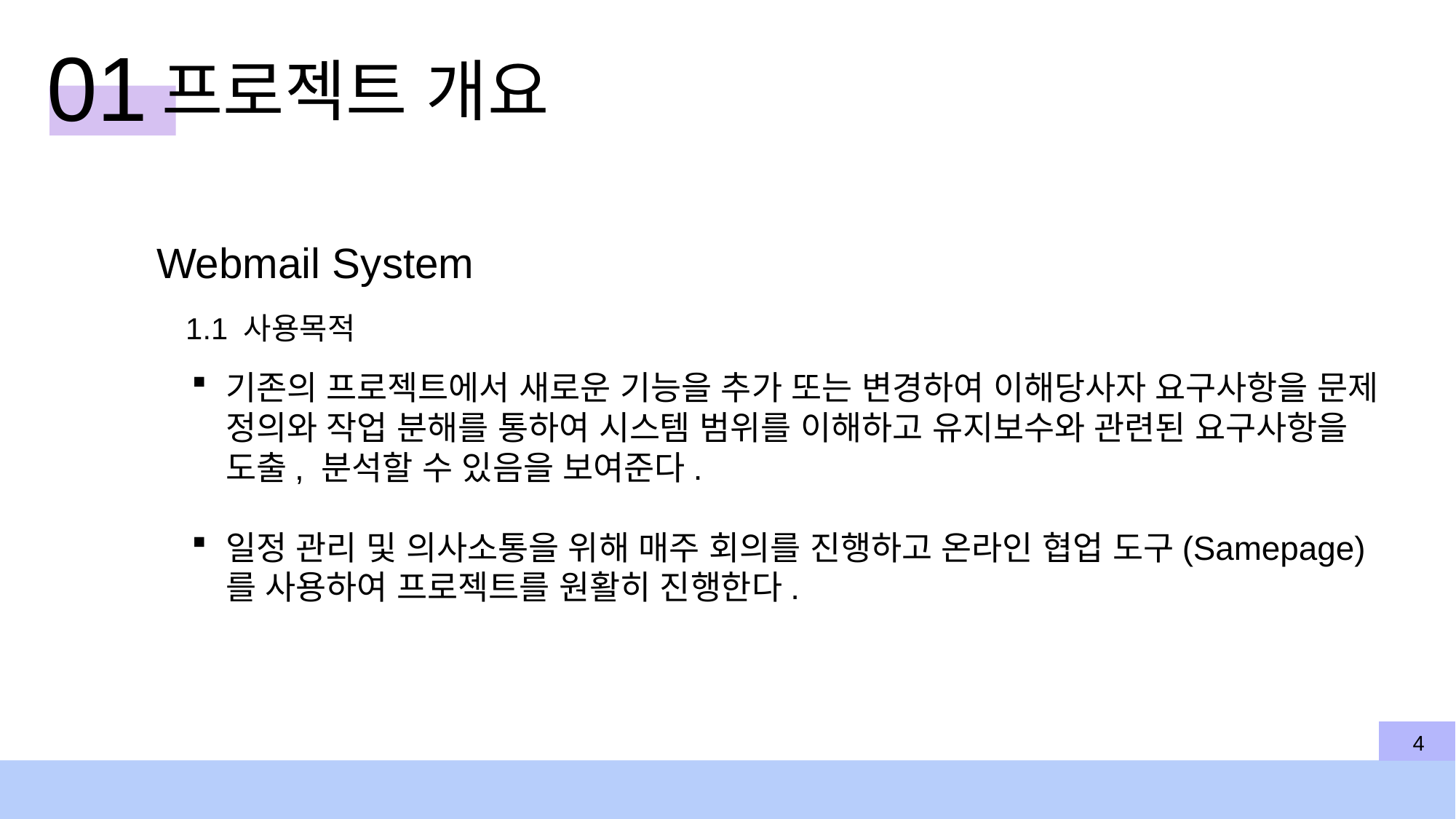

01
프로젝트 개요

Webmail System
1.1 사용목적
기존의 프로젝트에서 새로운 기능을 추가 또는 변경하여 이해당사자 요구사항을 문제 정의와 작업 분해를 통하여 시스템 범위를 이해하고 유지보수와 관련된 요구사항을 도출, 분석할 수 있음을 보여준다.

일정 관리 및 의사소통을 위해 매주 회의를 진행하고 온라인 협업 도구(Samepage)를 사용하여 프로젝트를 원활히 진행한다.

4